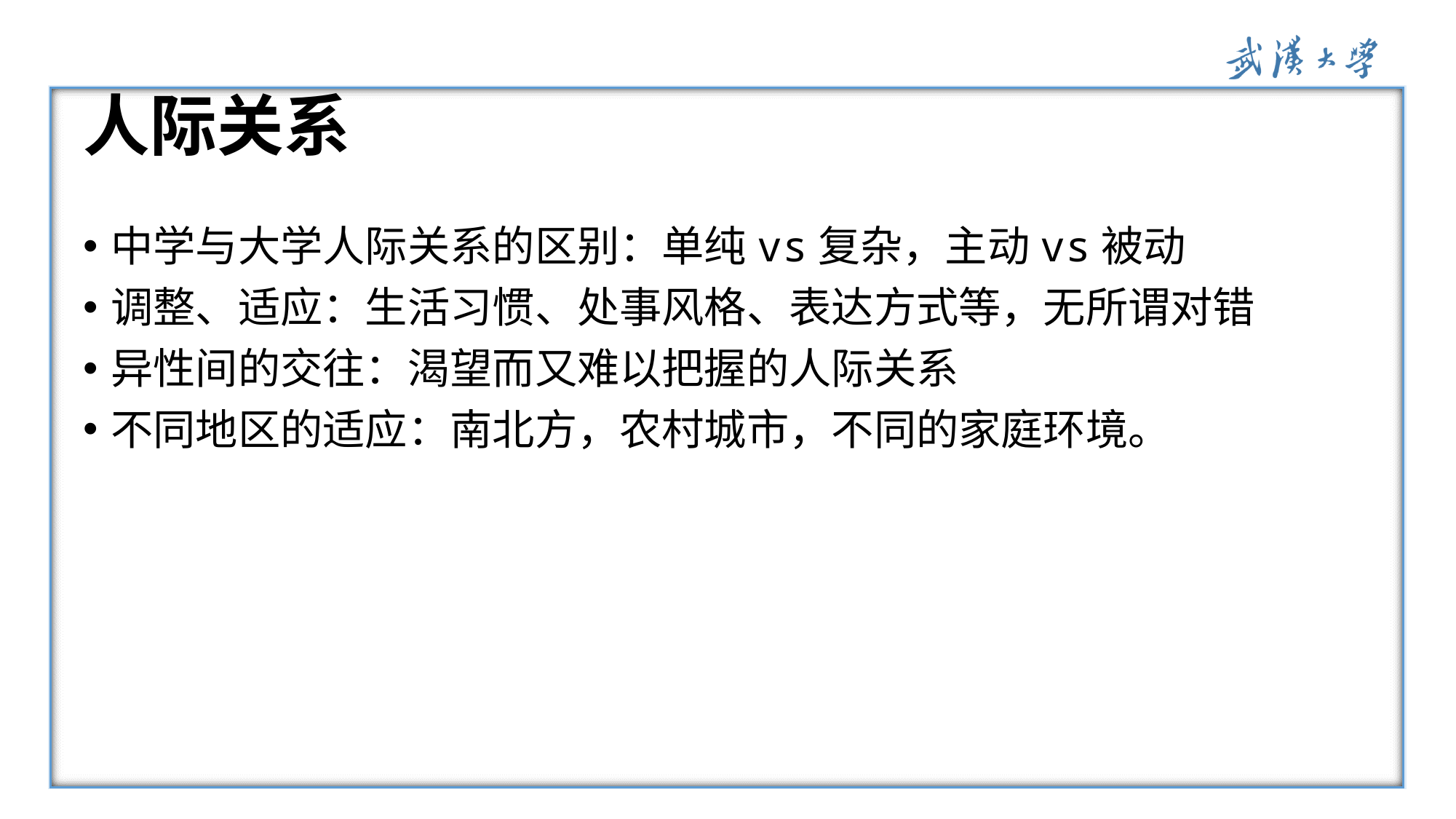

# 人际关系
中学与大学人际关系的区别：单纯vs复杂，主动vs被动
调整、适应：生活习惯、处事风格、表达方式等，无所谓对错
异性间的交往：渴望而又难以把握的人际关系
不同地区的适应：南北方，农村城市，不同的家庭环境。